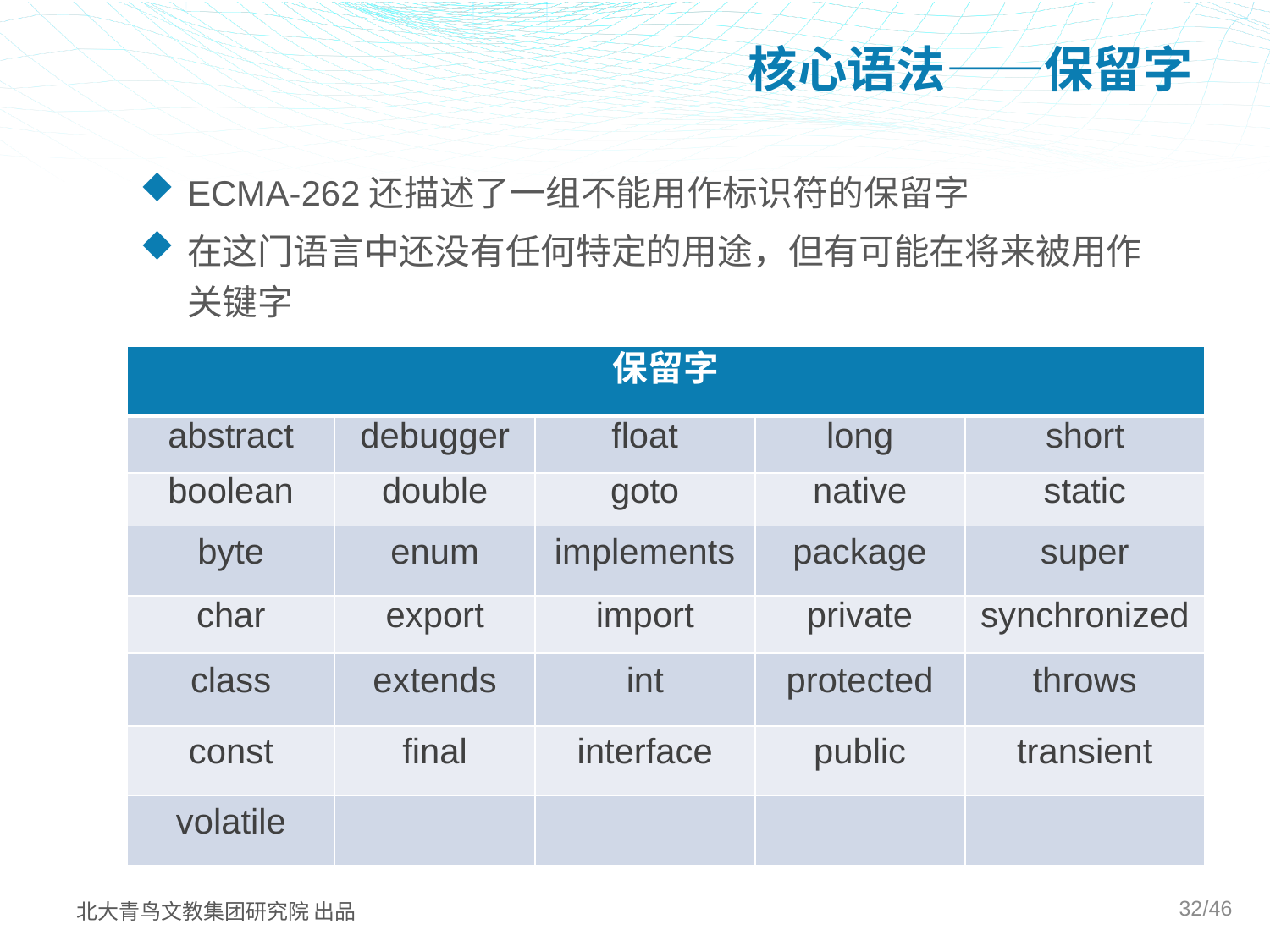

# 核心语法——保留字
ECMA-262还描述了一组不能用作标识符的保留字
在这门语言中还没有任何特定的用途，但有可能在将来被用作关键字
| 保留字 |  |  |  |  |
| --- | --- | --- | --- | --- |
| abstract | debugger | float | long | short |
| boolean | double | goto | native | static |
| byte | enum | implements | package | super |
| char | export | import | private | synchronized |
| class | extends | int | protected | throws |
| const | final | interface | public | transient |
| volatile |  |  |  |  |
32/46